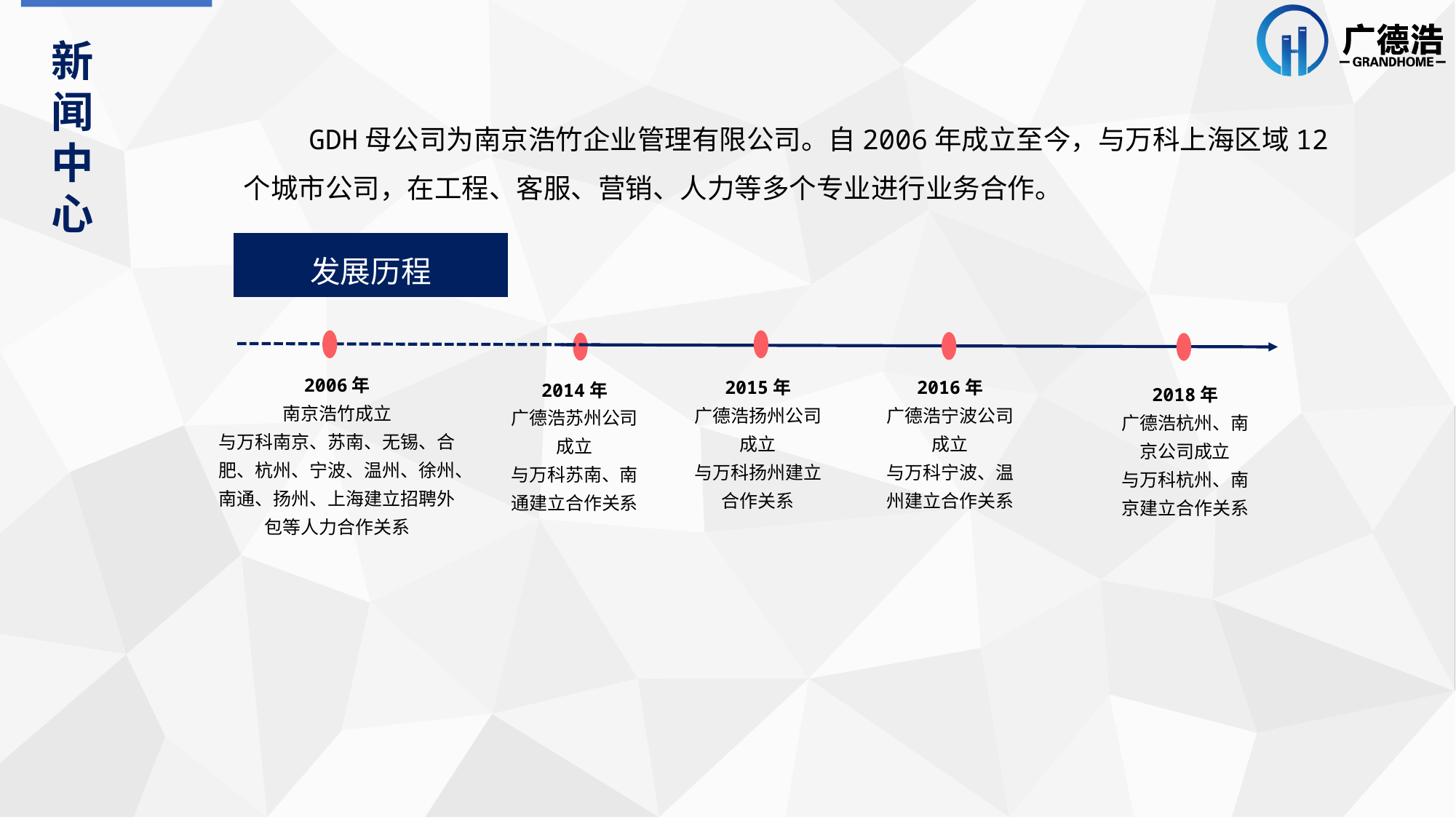

新闻中心
    GDH母公司为南京浩竹企业管理有限公司。自2006年成立至今，与万科上海区域12个城市公司，在工程、客服、营销、人力等多个专业进行业务合作。
发展历程

2014年
广德浩苏州公司成立
与万科苏南、南通建立合作关系

2016年
广德浩宁波公司成立
与万科宁波、温州建立合作关系

2018年
广德浩杭州、南京公司成立
与万科杭州、南京建立合作关系

2015年
广德浩扬州公司成立
与万科扬州建立合作关系

2006年
南京浩竹成立
与万科南京、苏南、无锡、合肥、杭州、宁波、温州、徐州、南通、扬州、上海建立招聘外包等人力合作关系